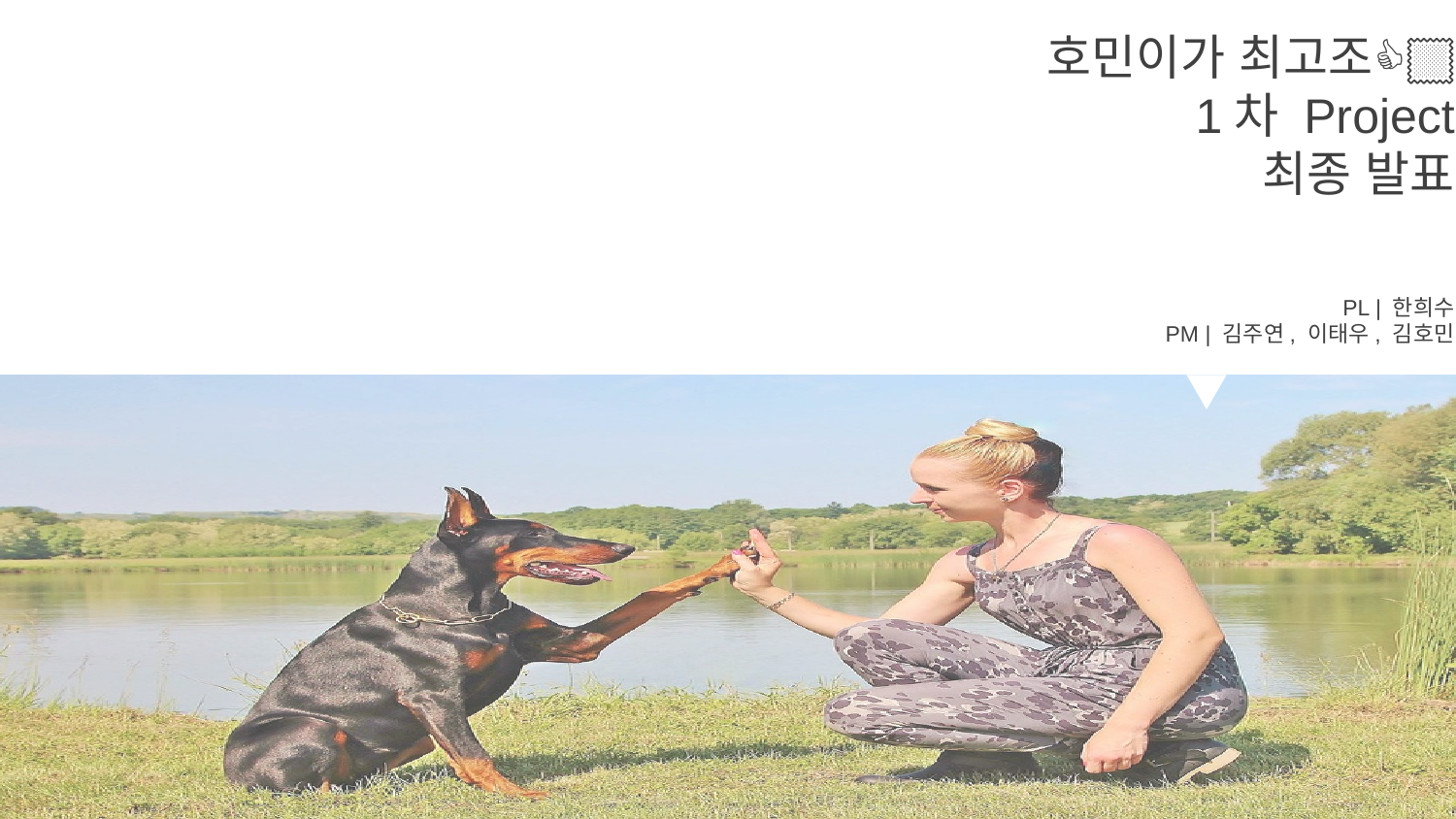

호민이가 최고조👍🏻
1차 Project
최종 발표

PL | 한희수
PM | 김주연, 이태우, 김호민